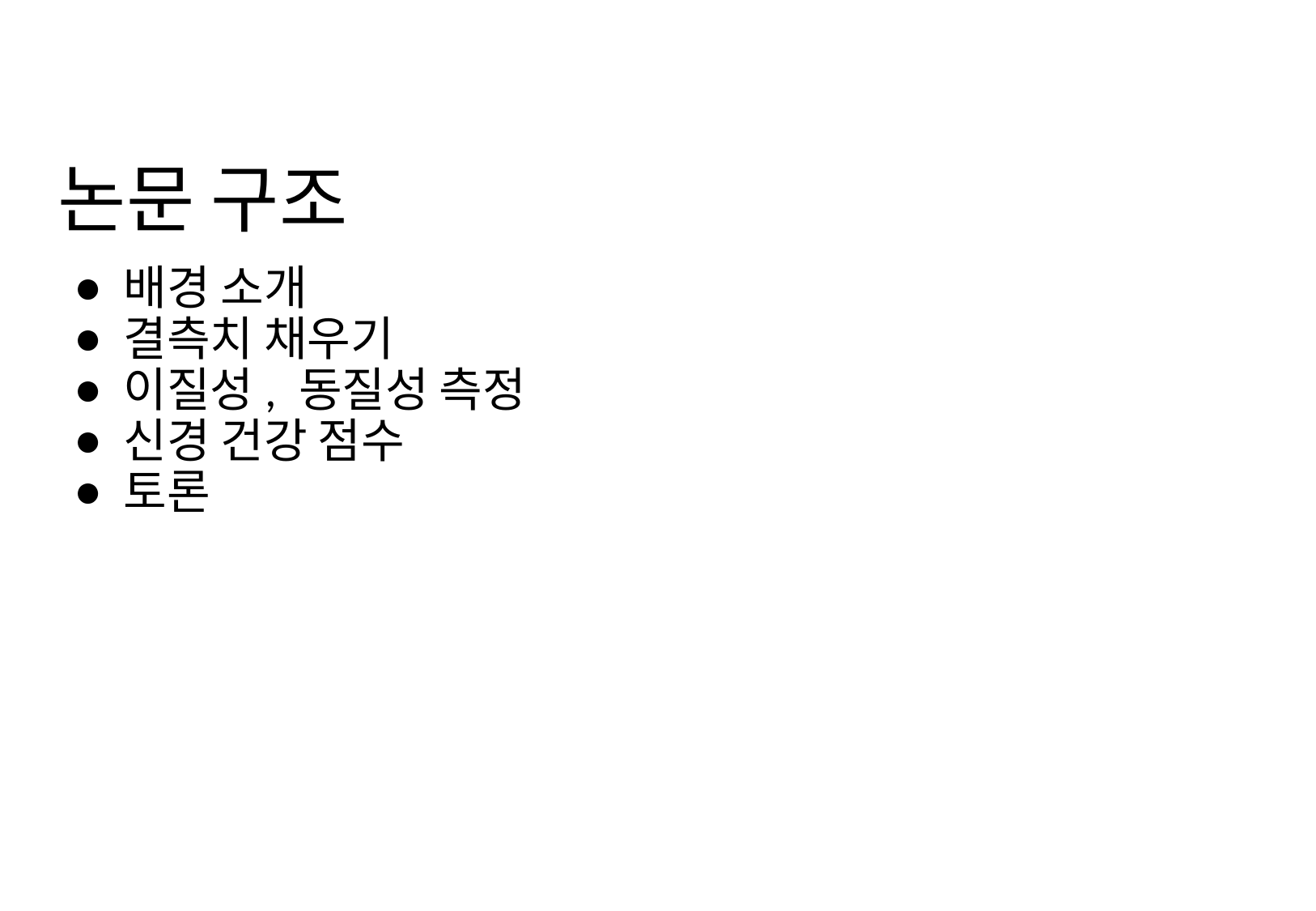

# 논문 구조
배경 소개
결측치 채우기
이질성, 동질성 측정
신경 건강 점수
토론